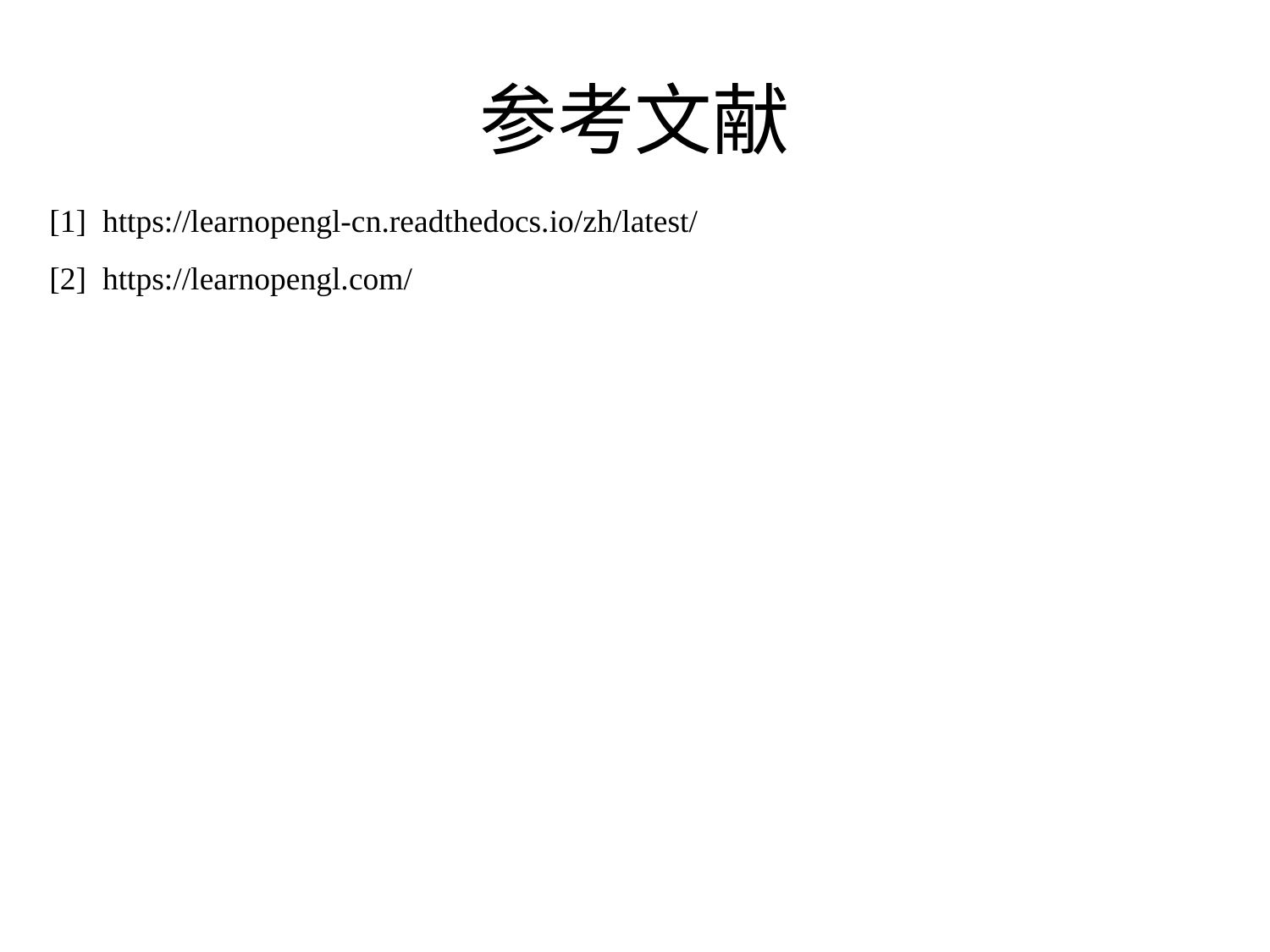

# 参考文献
[1]  https://learnopengl-cn.readthedocs.io/zh/latest/
[2]  https://learnopengl.com/
20